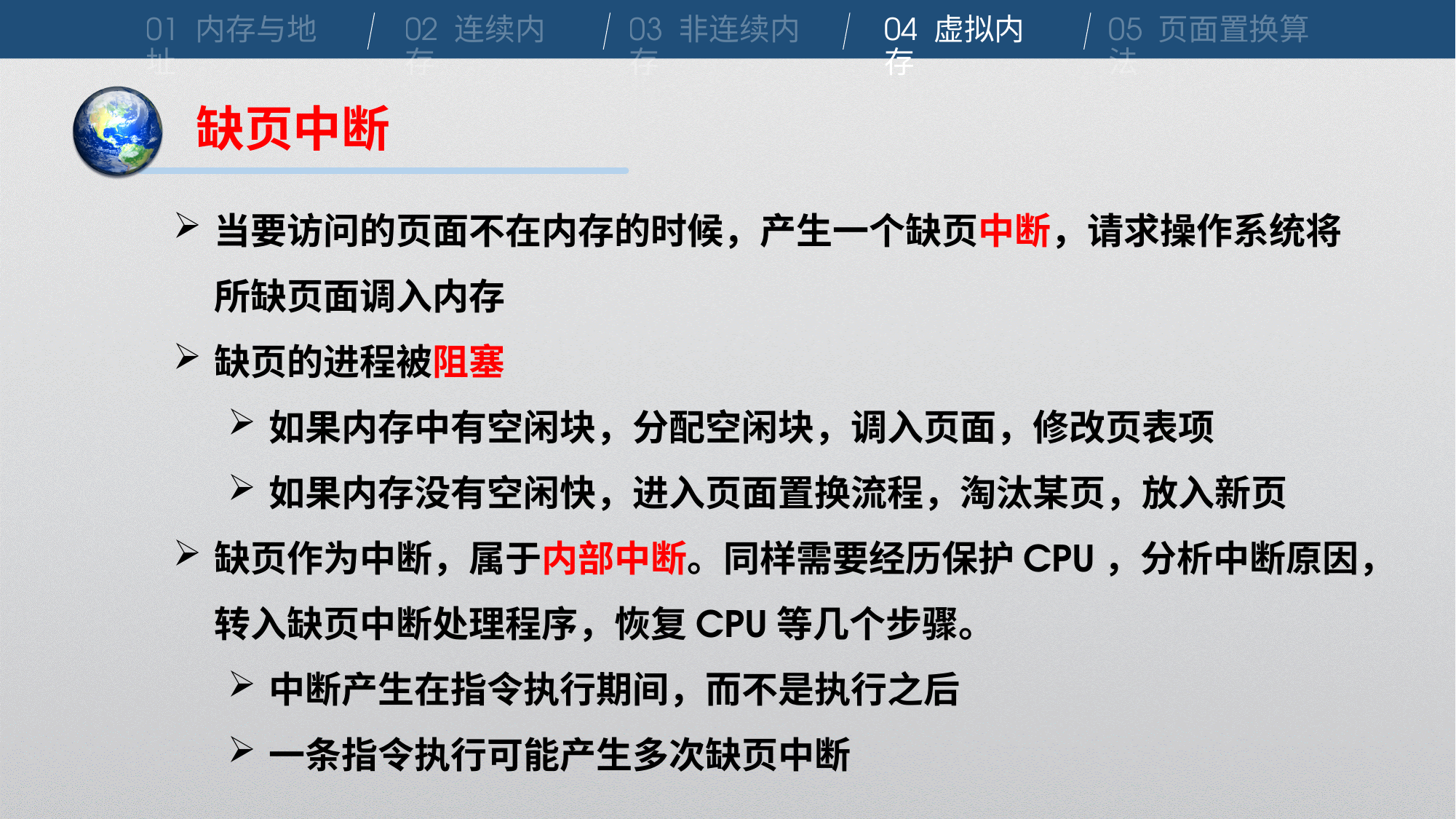

01 内存与地址
02 连续内存
03 非连续内存
04 虚拟内存
05 页面置换算法
缺页中断
当要访问的页面不在内存的时候，产生一个缺页中断，请求操作系统将所缺页面调入内存
缺页的进程被阻塞
如果内存中有空闲块，分配空闲块，调入页面，修改页表项
如果内存没有空闲快，进入页面置换流程，淘汰某页，放入新页
缺页作为中断，属于内部中断。同样需要经历保护CPU，分析中断原因，转入缺页中断处理程序，恢复CPU等几个步骤。
中断产生在指令执行期间，而不是执行之后
一条指令执行可能产生多次缺页中断